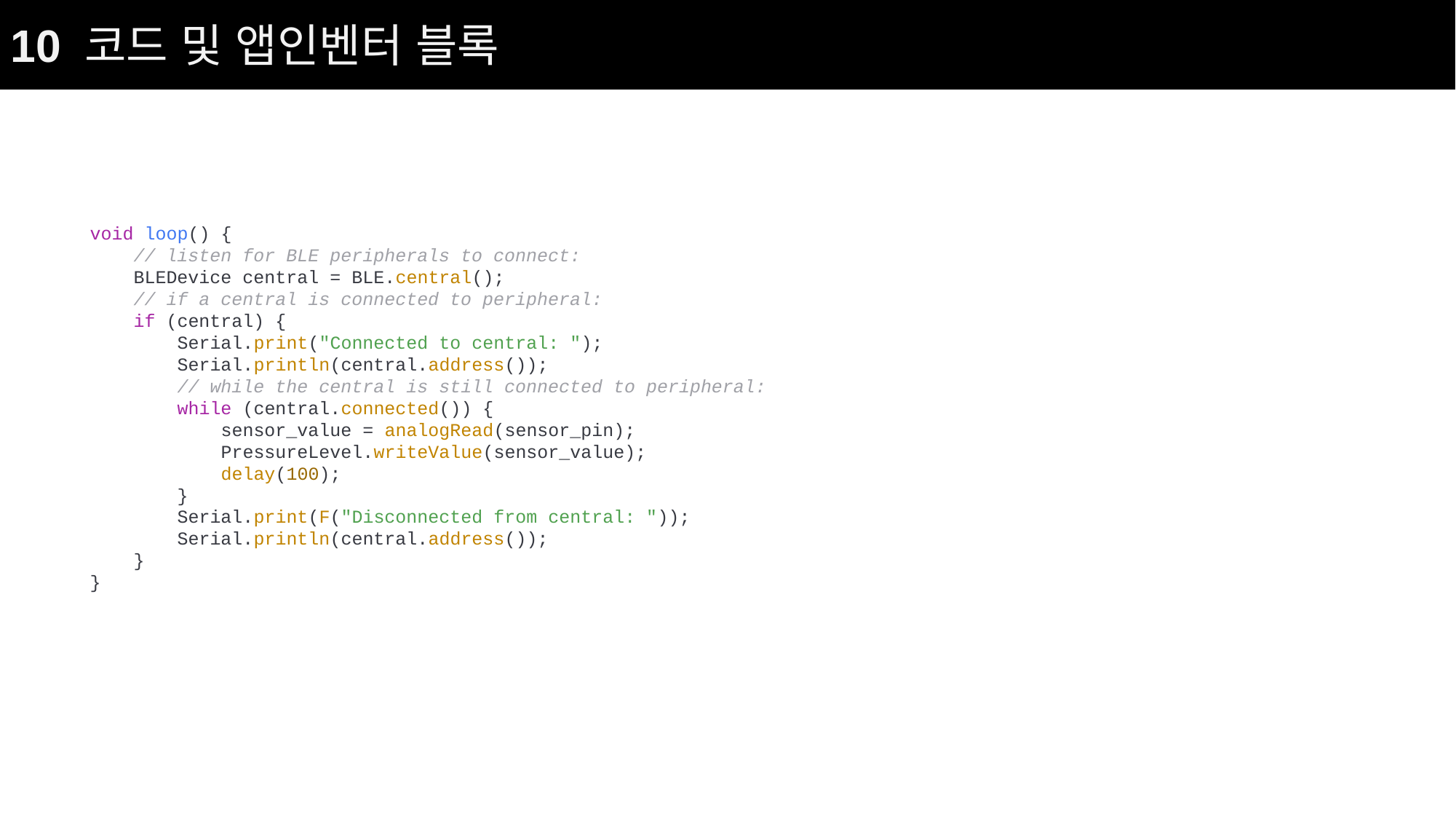

10 코드 및 앱인벤터 블록
void loop() {
    // listen for BLE peripherals to connect:
    BLEDevice central = BLE.central();
    // if a central is connected to peripheral:
    if (central) {
        Serial.print("Connected to central: ");
        Serial.println(central.address());
        // while the central is still connected to peripheral:
        while (central.connected()) {
            sensor_value = analogRead(sensor_pin);
            PressureLevel.writeValue(sensor_value);
            delay(100);
        }
        Serial.print(F("Disconnected from central: "));
        Serial.println(central.address());
    }
}